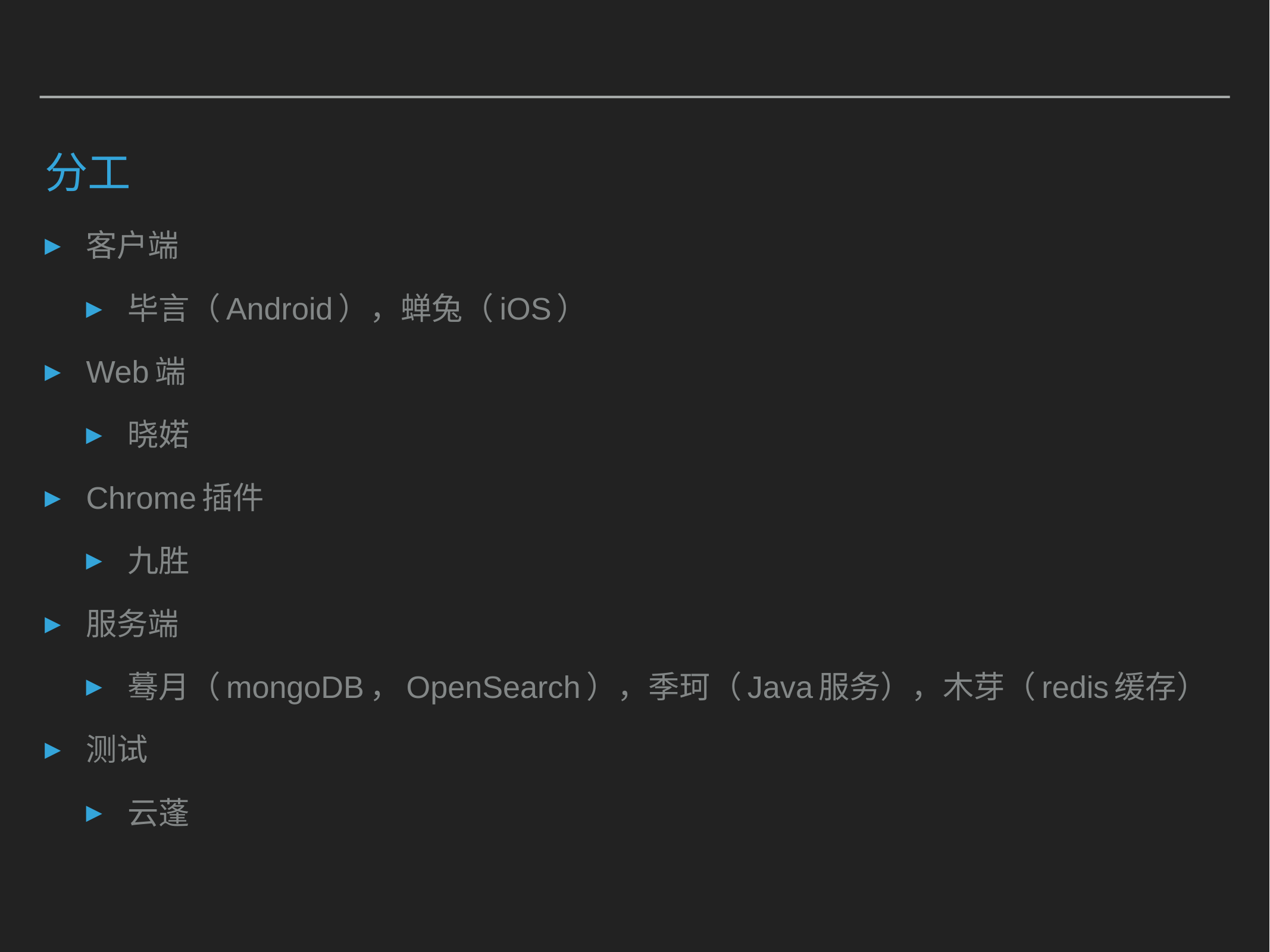

# 分工
客户端
毕言（Android），蝉兔（iOS）
Web端
晓婼
Chrome插件
九胜
服务端
蓦月（mongoDB，OpenSearch），季珂（Java服务），木芽（redis缓存）
测试
云蓬